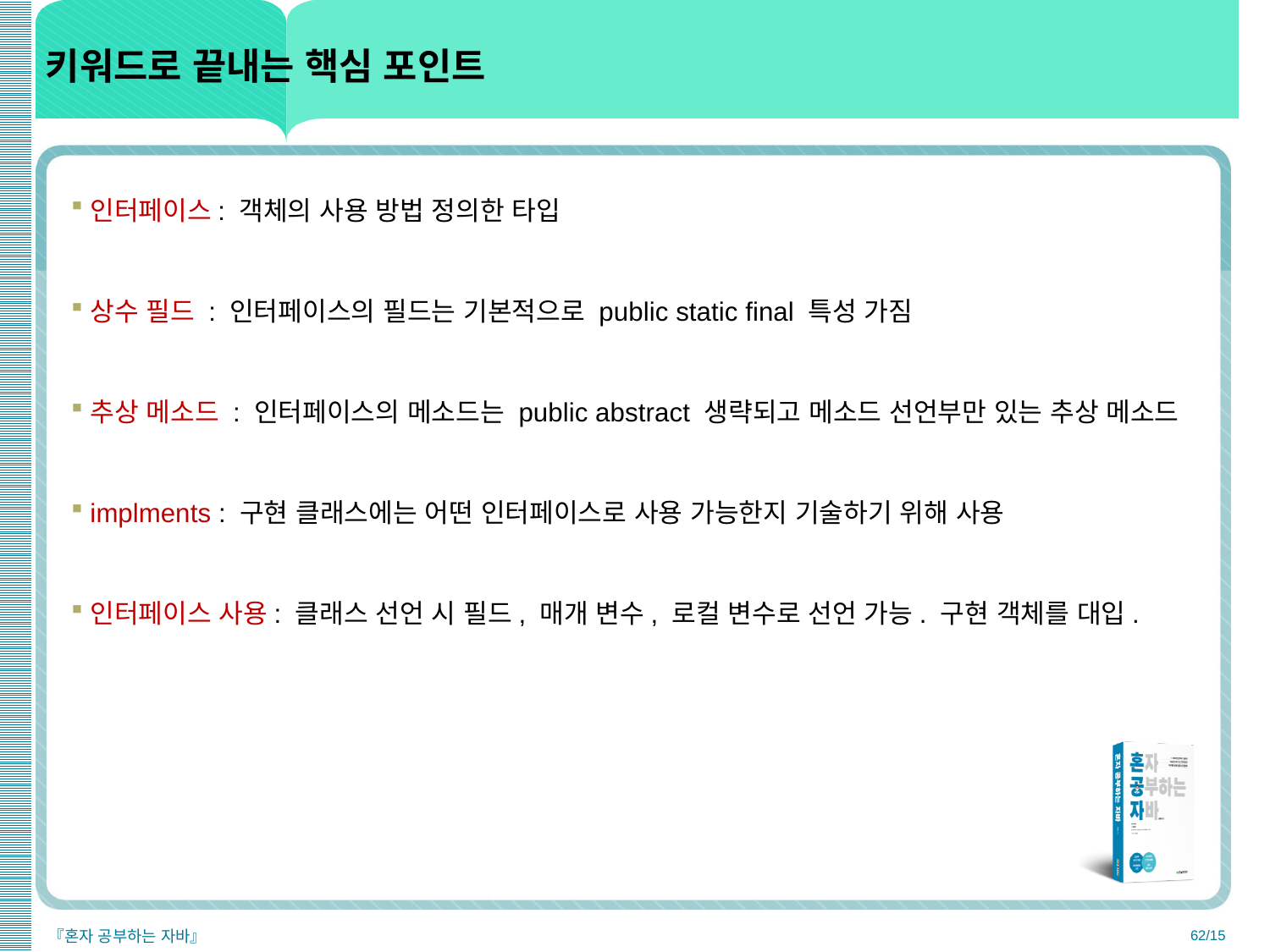

# 키워드로 끝내는 핵심 포인트

인터페이스: 객체의 사용 방법 정의한 타입

상수 필드 : 인터페이스의 필드는 기본적으로 public static final 특성 가짐

추상 메소드 : 인터페이스의 메소드는 public abstract 생략되고 메소드 선언부만 있는 추상 메소드

implments : 구현 클래스에는 어떤 인터페이스로 사용 가능한지 기술하기 위해 사용

인터페이스 사용: 클래스 선언 시 필드, 매개 변수, 로컬 변수로 선언 가능. 구현 객체를 대입.